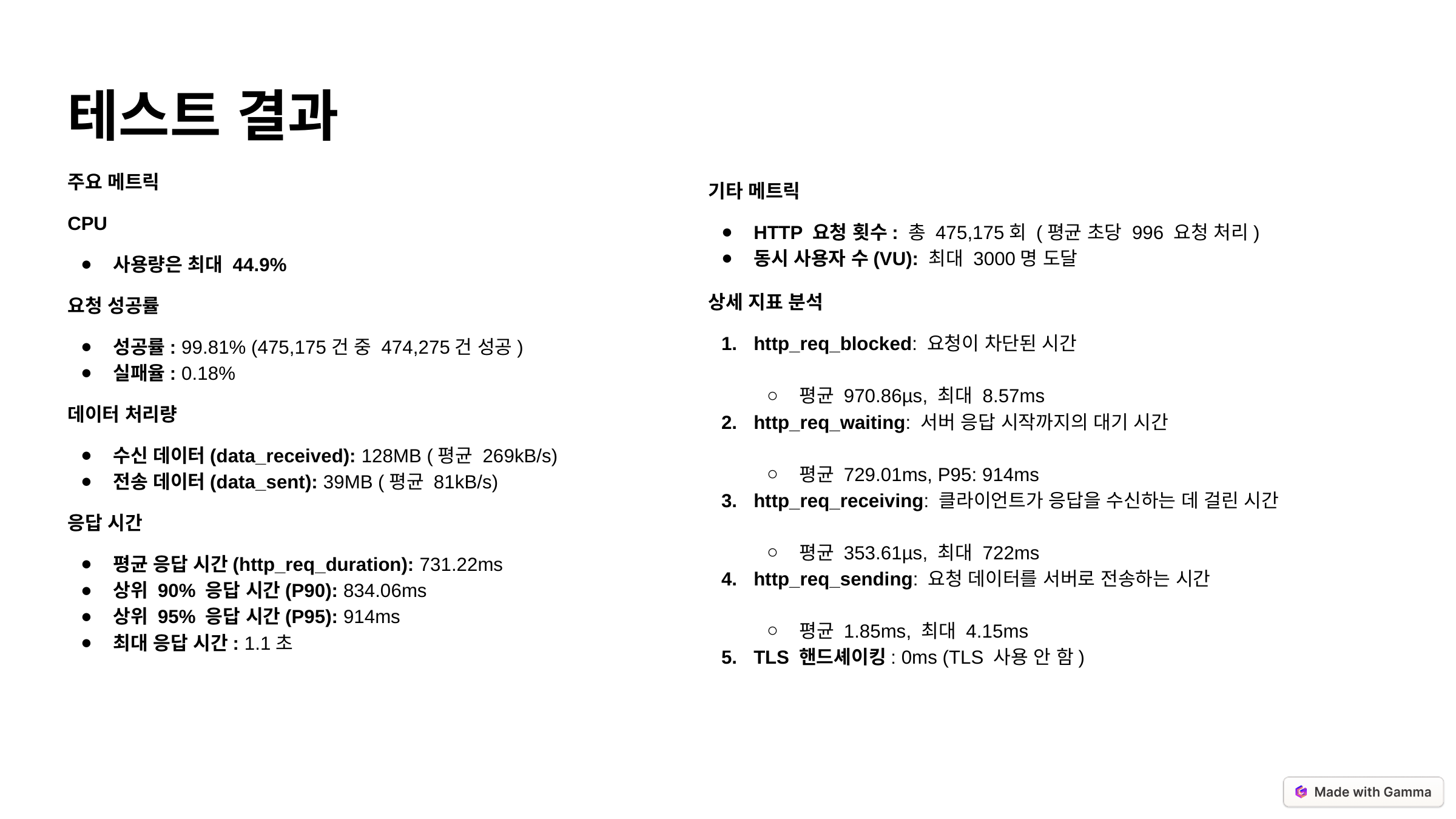

테스트 결과
주요 메트릭
CPU
사용량은 최대 44.9%
요청 성공률
성공률: 99.81% (475,175건 중 474,275건 성공)
실패율: 0.18%
데이터 처리량
수신 데이터(data_received): 128MB (평균 269kB/s)
전송 데이터(data_sent): 39MB (평균 81kB/s)
응답 시간
평균 응답 시간(http_req_duration): 731.22ms
상위 90% 응답 시간(P90): 834.06ms
상위 95% 응답 시간(P95): 914ms
최대 응답 시간: 1.1초
기타 메트릭
HTTP 요청 횟수: 총 475,175회 (평균 초당 996 요청 처리)
동시 사용자 수(VU): 최대 3000명 도달
상세 지표 분석
http_req_blocked: 요청이 차단된 시간
평균 970.86µs, 최대 8.57ms
http_req_waiting: 서버 응답 시작까지의 대기 시간
평균 729.01ms, P95: 914ms
http_req_receiving: 클라이언트가 응답을 수신하는 데 걸린 시간
평균 353.61µs, 최대 722ms
http_req_sending: 요청 데이터를 서버로 전송하는 시간
평균 1.85ms, 최대 4.15ms
TLS 핸드셰이킹: 0ms (TLS 사용 안 함)